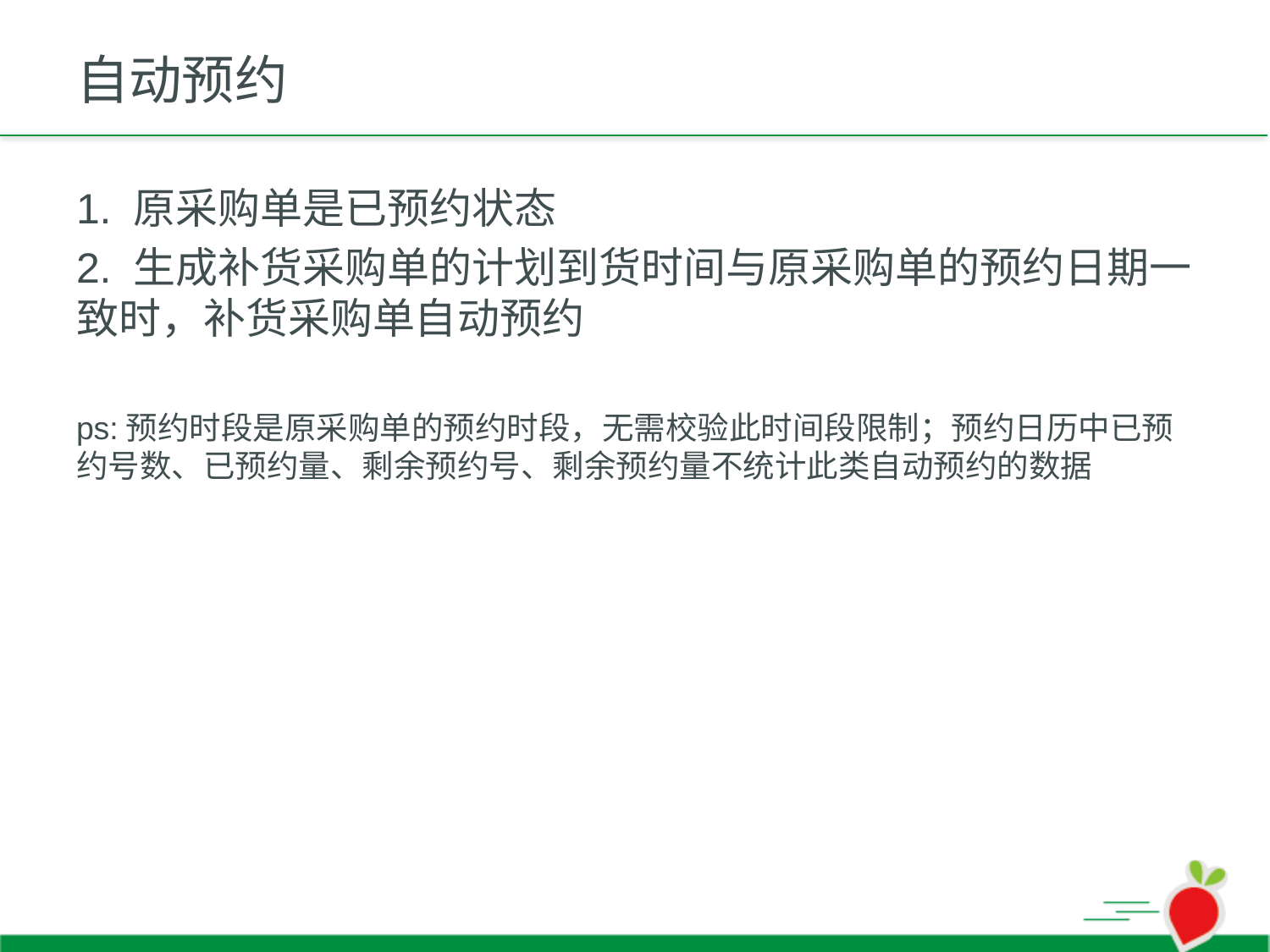

# 自动预约
1. 原采购单是已预约状态
2. 生成补货采购单的计划到货时间与原采购单的预约日期一致时，补货采购单自动预约

ps:预约时段是原采购单的预约时段，无需校验此时间段限制；预约日历中已预约号数、已预约量、剩余预约号、剩余预约量不统计此类自动预约的数据